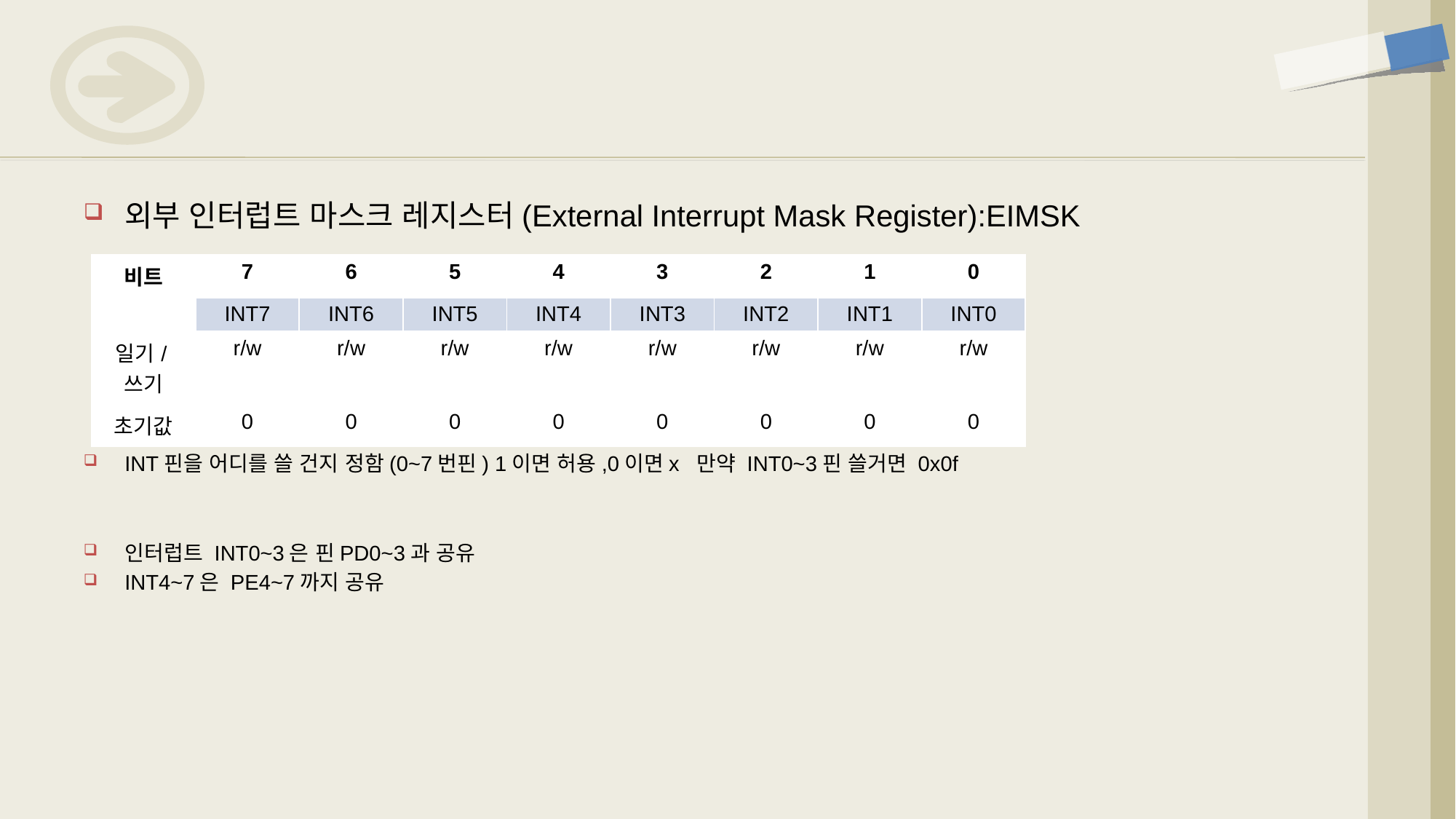

#
외부 인터럽트 마스크 레지스터(External Interrupt Mask Register):EIMSK

INT핀을 어디를 쓸 건지 정함(0~7번핀) 1이면 허용,0이면x  만약 INT0~3핀 쓸거면 0x0f

인터럽트 INT0~3은 핀PD0~3과 공유
INT4~7은 PE4~7까지 공유
| 비트 | 7 | 6 | 5 | 4 | 3 | 2 | 1 | 0 |
| --- | --- | --- | --- | --- | --- | --- | --- | --- |
|  | INT7 | INT6 | INT5 | INT4 | INT3 | INT2 | INT1 | INT0 |
| 일기/쓰기 | r/w | r/w | r/w | r/w | r/w | r/w | r/w | r/w |
| 초기값 | 0 | 0 | 0 | 0 | 0 | 0 | 0 | 0 |